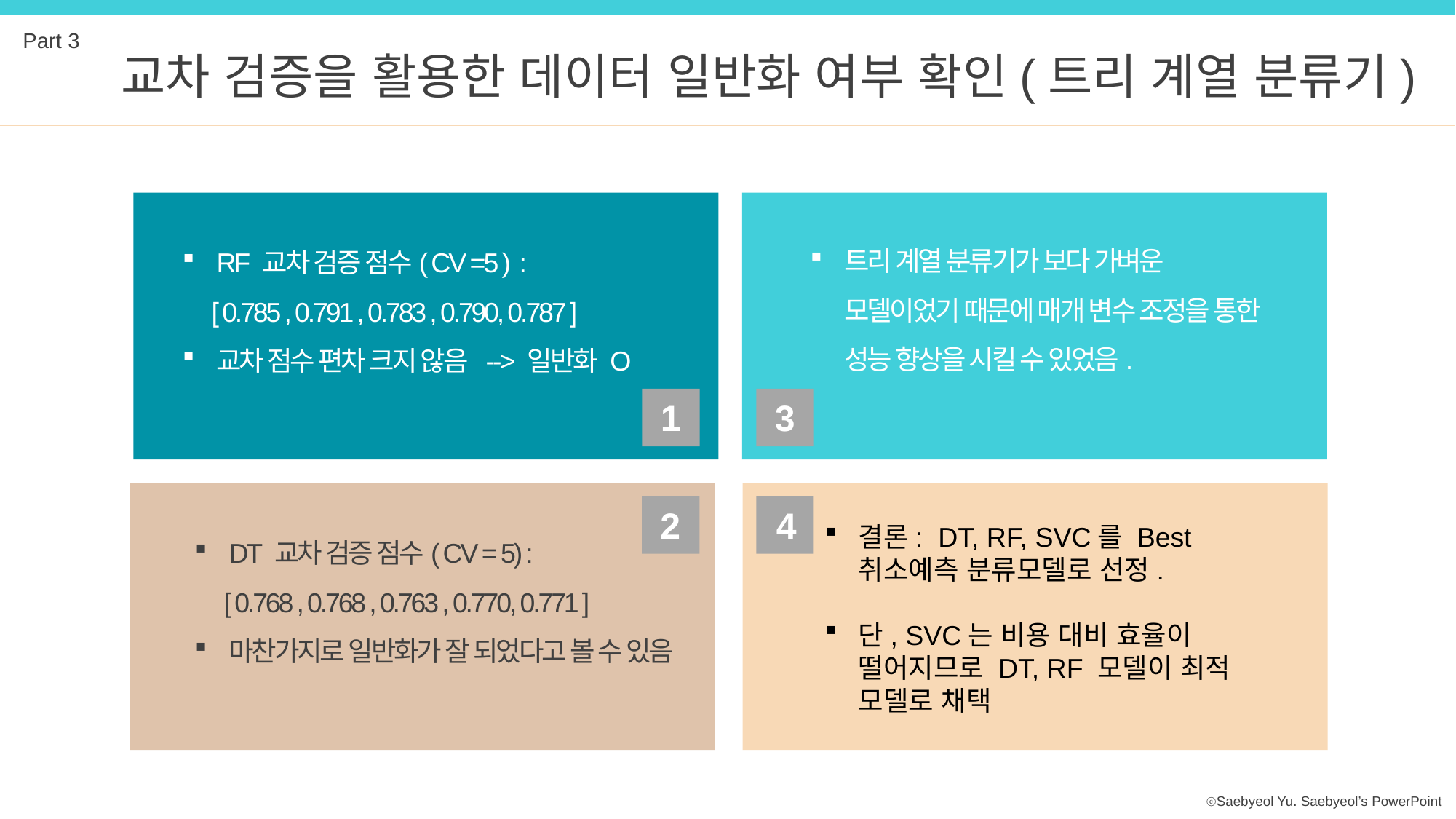

Part 3
교차 검증을 활용한 데이터 일반화 여부 확인(트리 계열 분류기)

트리 계열 분류기가 보다 가벼운 모델이었기 때문에 매개 변수 조정을 통한 성능 향상을 시킬 수 있었음.
RF 교차 검증 점수( CV =5 )  :
     [ 0.785 , 0.791 , 0.783 , 0.790, 0.787 ]
교차 점수 편차 크지 않음  --> 일반화 O

1
3

4
2
DT 교차 검증 점수( CV = 5) :
     [ 0.768 , 0.768 , 0.763 , 0.770, 0.771 ]
마찬가지로 일반화가 잘 되었다고 볼 수 있음
결론:  DT, RF, SVC를 Best 취소예측 분류모델로 선정.

단, SVC는 비용 대비 효율이 떨어지므로 DT, RF 모델이 최적 모델로 채택